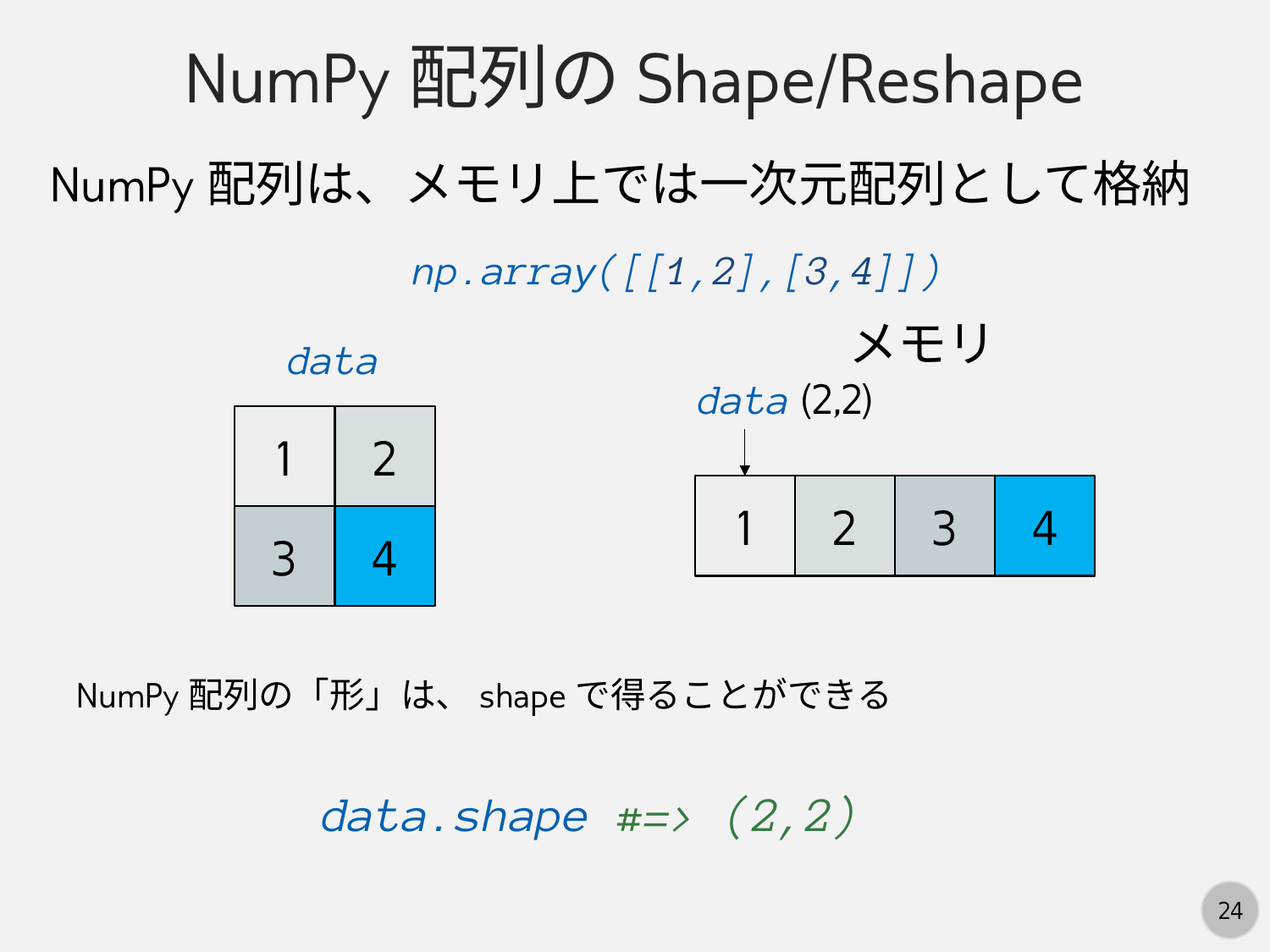

NumPy配列のShape/Reshape
NumPy配列は、メモリ上では一次元配列として格納
np.array([[1,2],[3,4]])
メモリ
data
data
(2,2)
1
2
1
2
3
4
3
4
NumPy配列の「形」は、shapeで得ることができる
data.shape #=> (2,2)